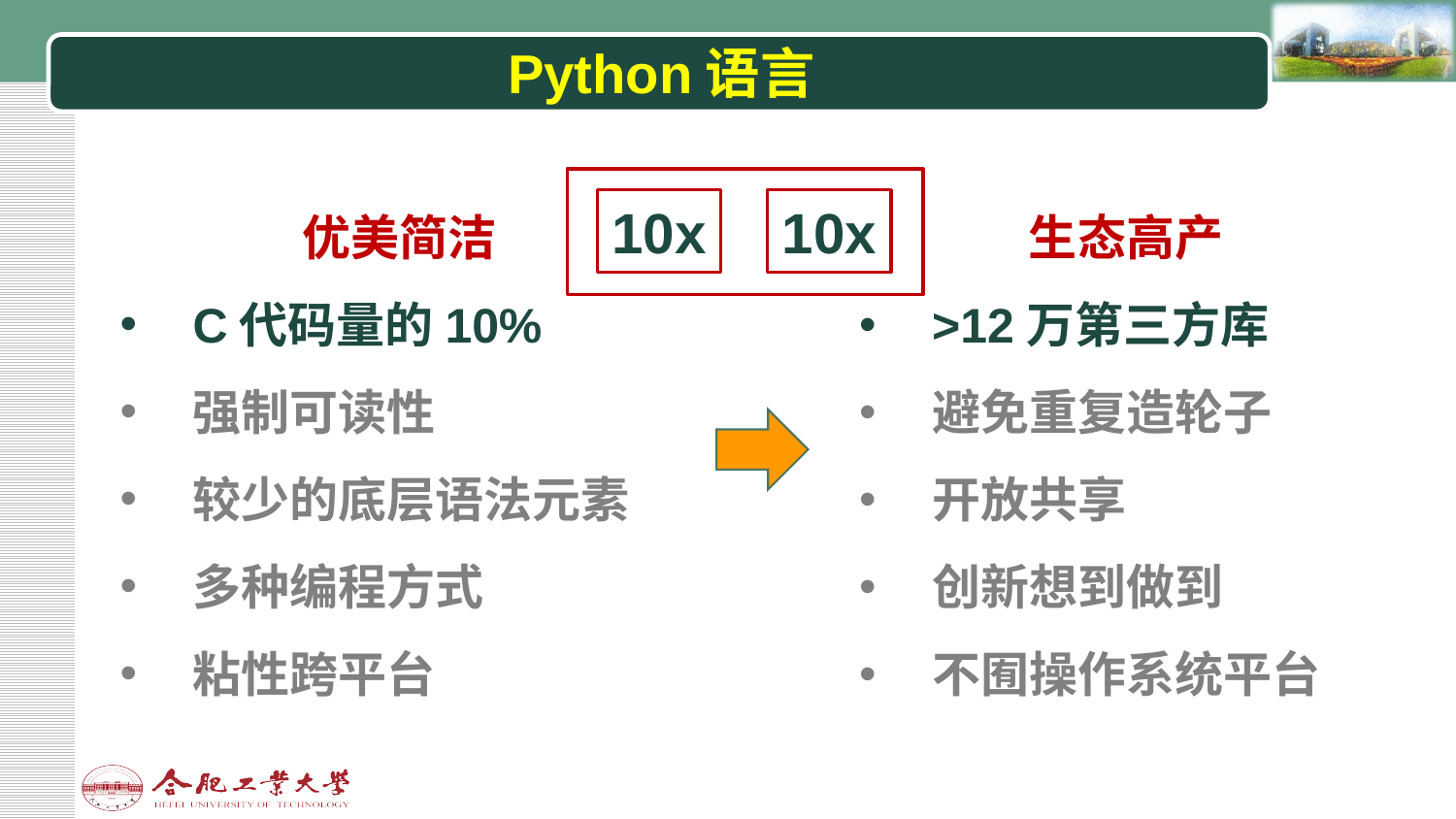

# Python语言

优美简洁
C代码量的10%
强制可读性
较少的底层语法元素
多种编程方式
粘性跨平台
生态高产
>12万第三方库
避免重复造轮子
开放共享
创新想到做到
不囿操作系统平台
10x
10x